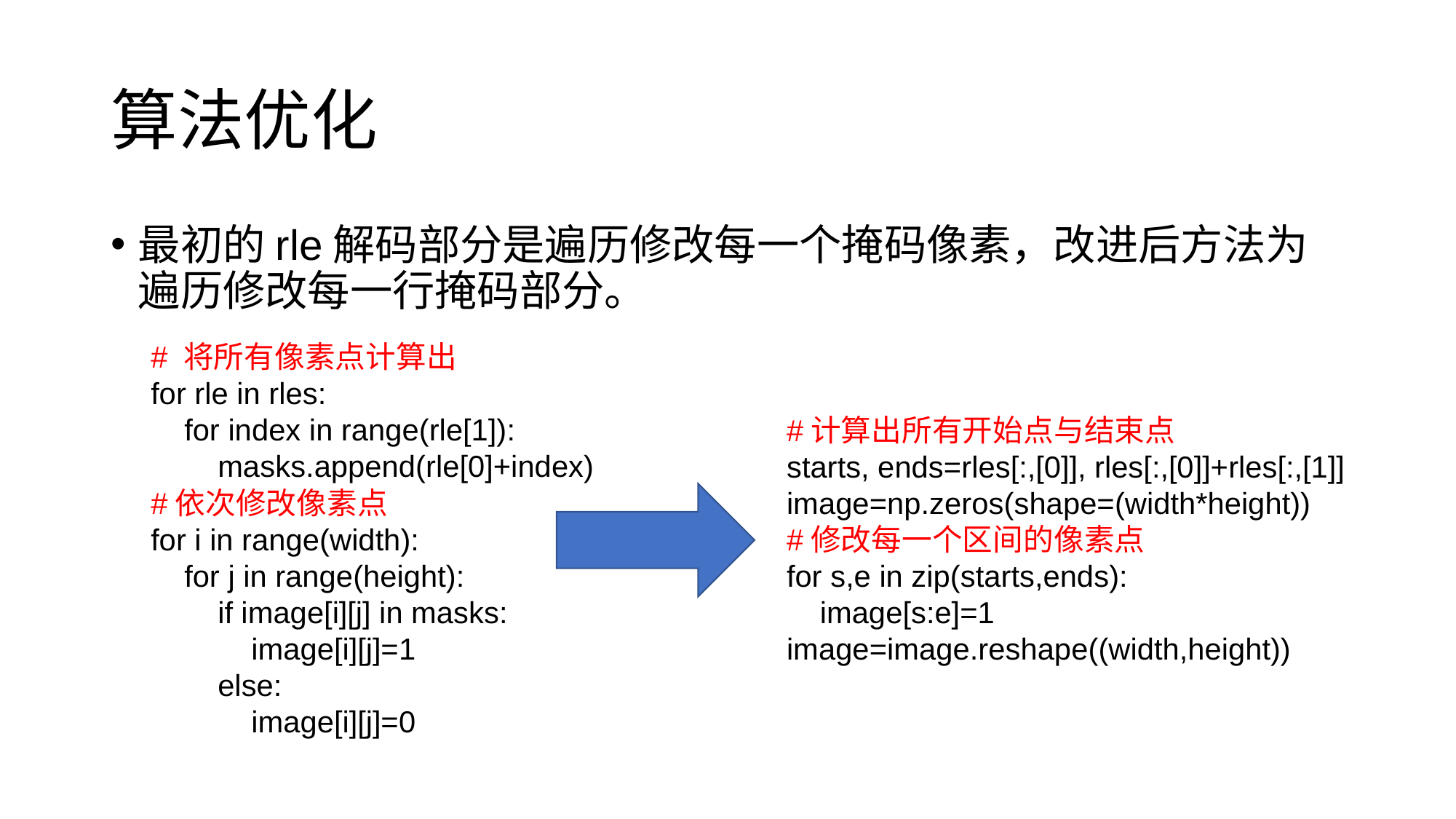

# 算法优化
最初的rle解码部分是遍历修改每一个掩码像素，改进后方法为遍历修改每一行掩码部分。

# 将所有像素点计算出
for rle in rles:
    for index in range(rle[1]):
        masks.append(rle[0]+index)
#依次修改像素点
for i in range(width):
    for j in range(height):
        if image[i][j] in masks:
            image[i][j]=1
        else:
            image[i][j]=0
#计算出所有开始点与结束点
starts, ends=rles[:,[0]], rles[:,[0]]+rles[:,[1]]
image=np.zeros(shape=(width*height))
#修改每一个区间的像素点
for s,e in zip(starts,ends):
    image[s:e]=1
image=image.reshape((width,height))